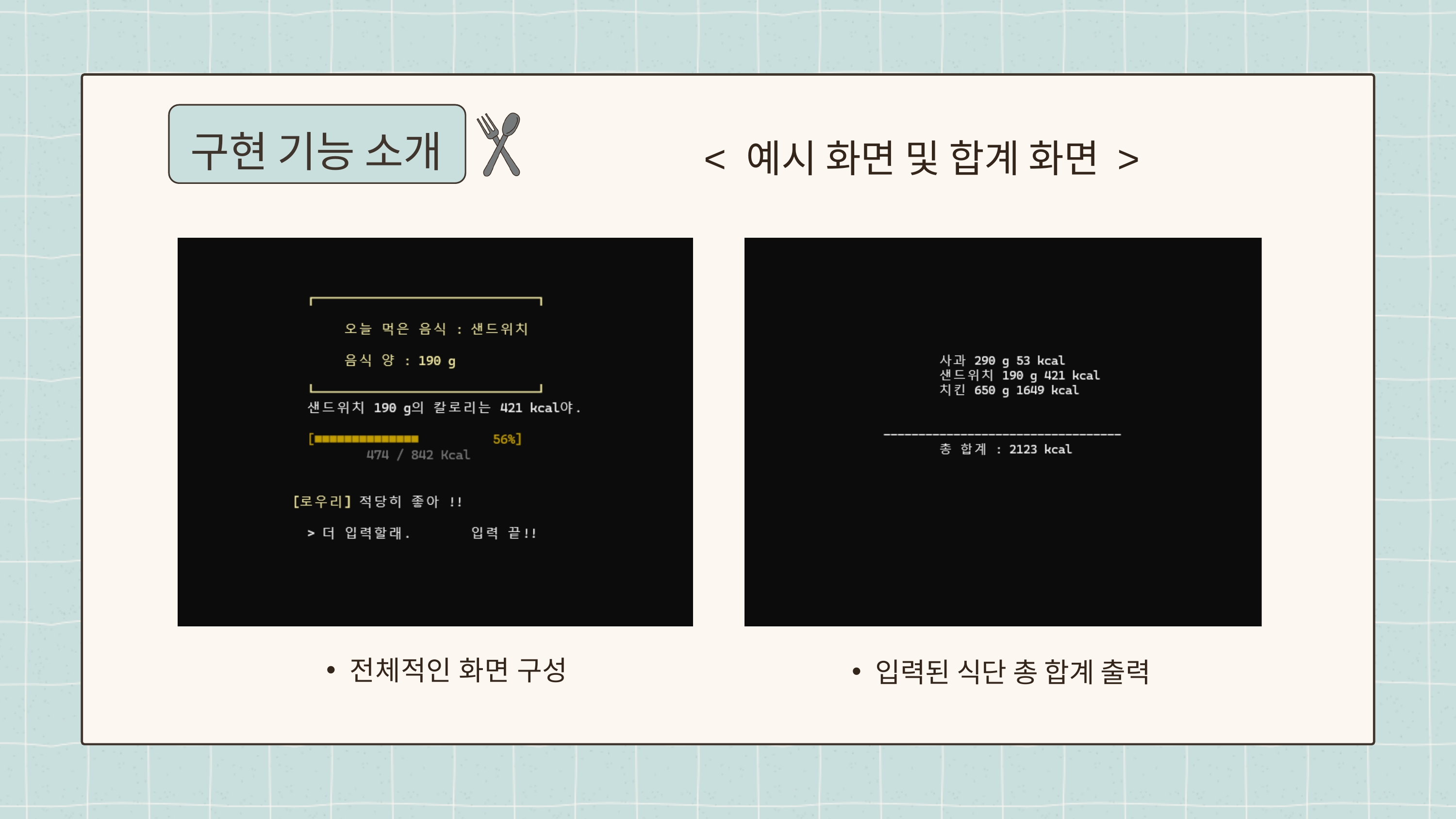

< 예시 화면 및 합계 화면 >
구현 기능 소개

입력된 식단 총 합계 출력
전체적인 화면 구성